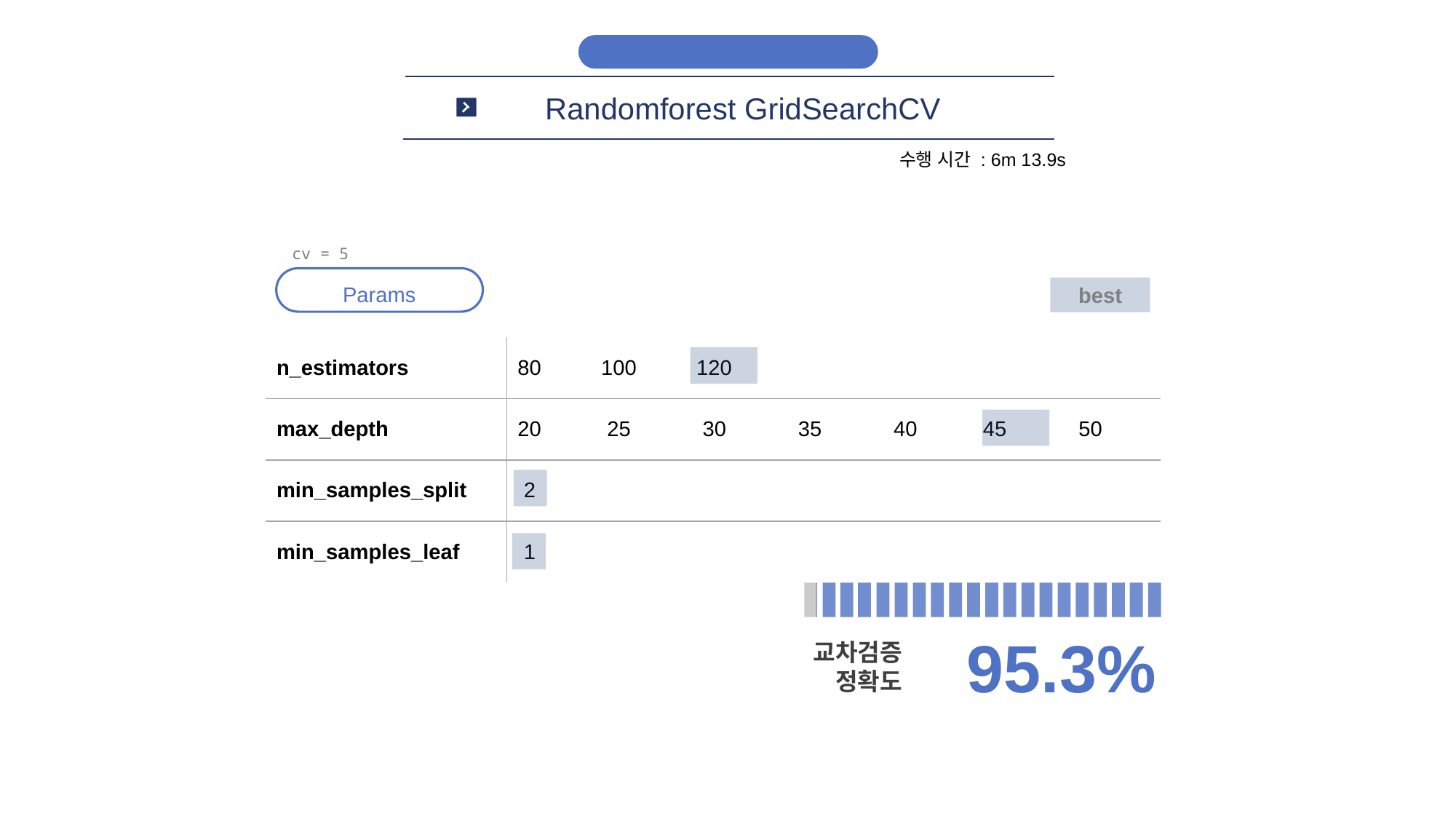

모델링 및 성능평가
Randomforest GridSearchCV

수행 시간 : 6m 13.9s
cv = 5

Params
best
| n\_estimators | 80 100 120 |
| --- | --- |
| max\_depth | 20 25 30 35 40 45 50 |
| min\_samples\_split | 2 |
| min\_samples\_leaf | 1 |

95.3%
교차검증
정확도